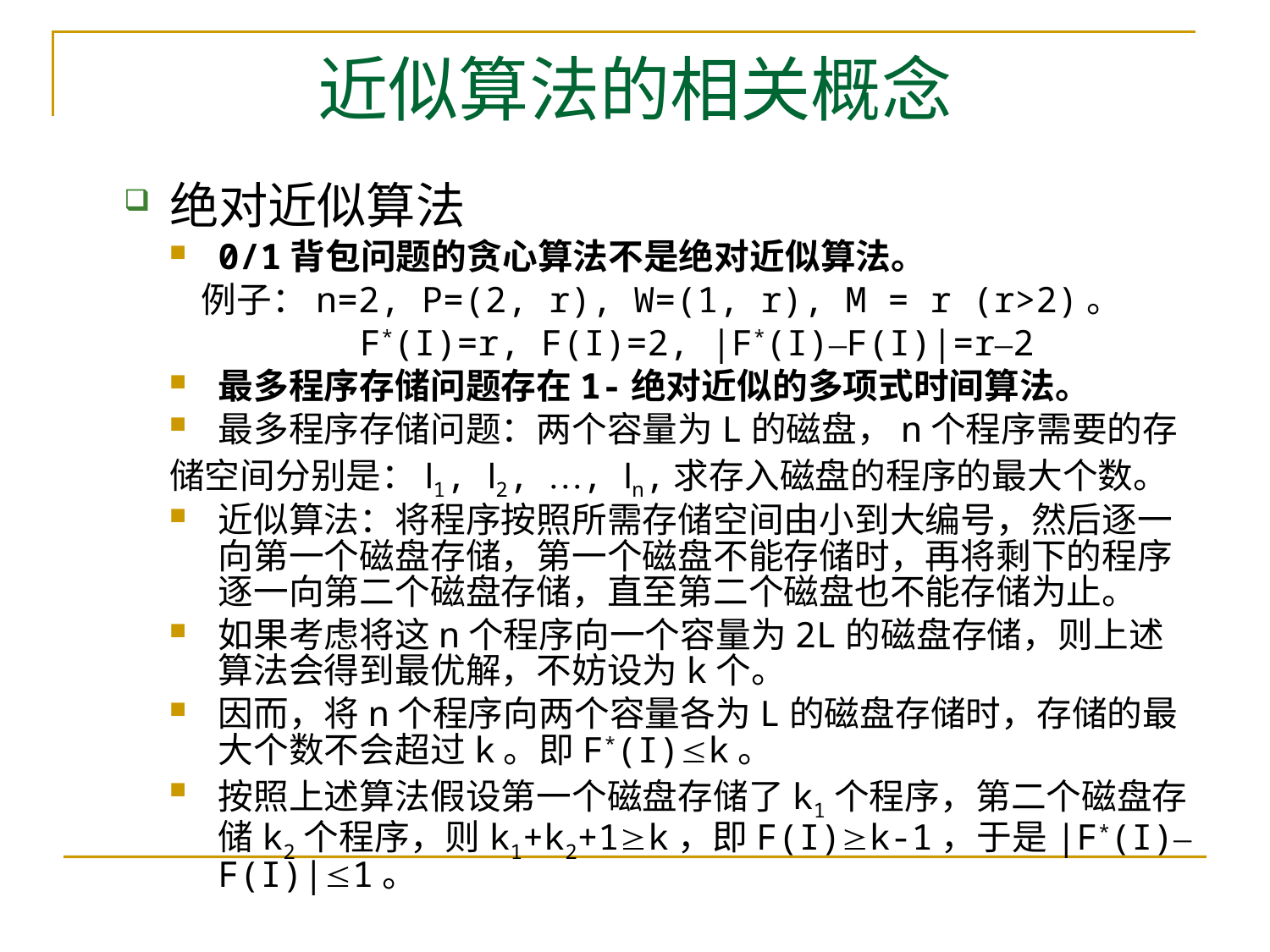

# 近似算法的相关概念
绝对近似算法
0/1背包问题的贪心算法不是绝对近似算法。
   例子：n=2, P=(2, r), W=(1, r), M = r (r>2)。
         F*(I)=r, F(I)=2, |F*(I)–F(I)|=r–2
最多程序存储问题存在1-绝对近似的多项式时间算法。
最多程序存储问题：两个容量为L的磁盘，n个程序需要的存
储空间分别是：l1, l2, …, ln,求存入磁盘的程序的最大个数。
近似算法：将程序按照所需存储空间由小到大编号，然后逐一向第一个磁盘存储，第一个磁盘不能存储时，再将剩下的程序逐一向第二个磁盘存储，直至第二个磁盘也不能存储为止。
如果考虑将这n个程序向一个容量为2L的磁盘存储，则上述算法会得到最优解，不妨设为k个。
因而，将n个程序向两个容量各为L的磁盘存储时，存储的最大个数不会超过k。即F*(I)≤k。
按照上述算法假设第一个磁盘存储了k1个程序，第二个磁盘存储k2个程序，则k1+k2+1≥k，即F(I)≥k-1，于是|F*(I)–F(I)|≤1。